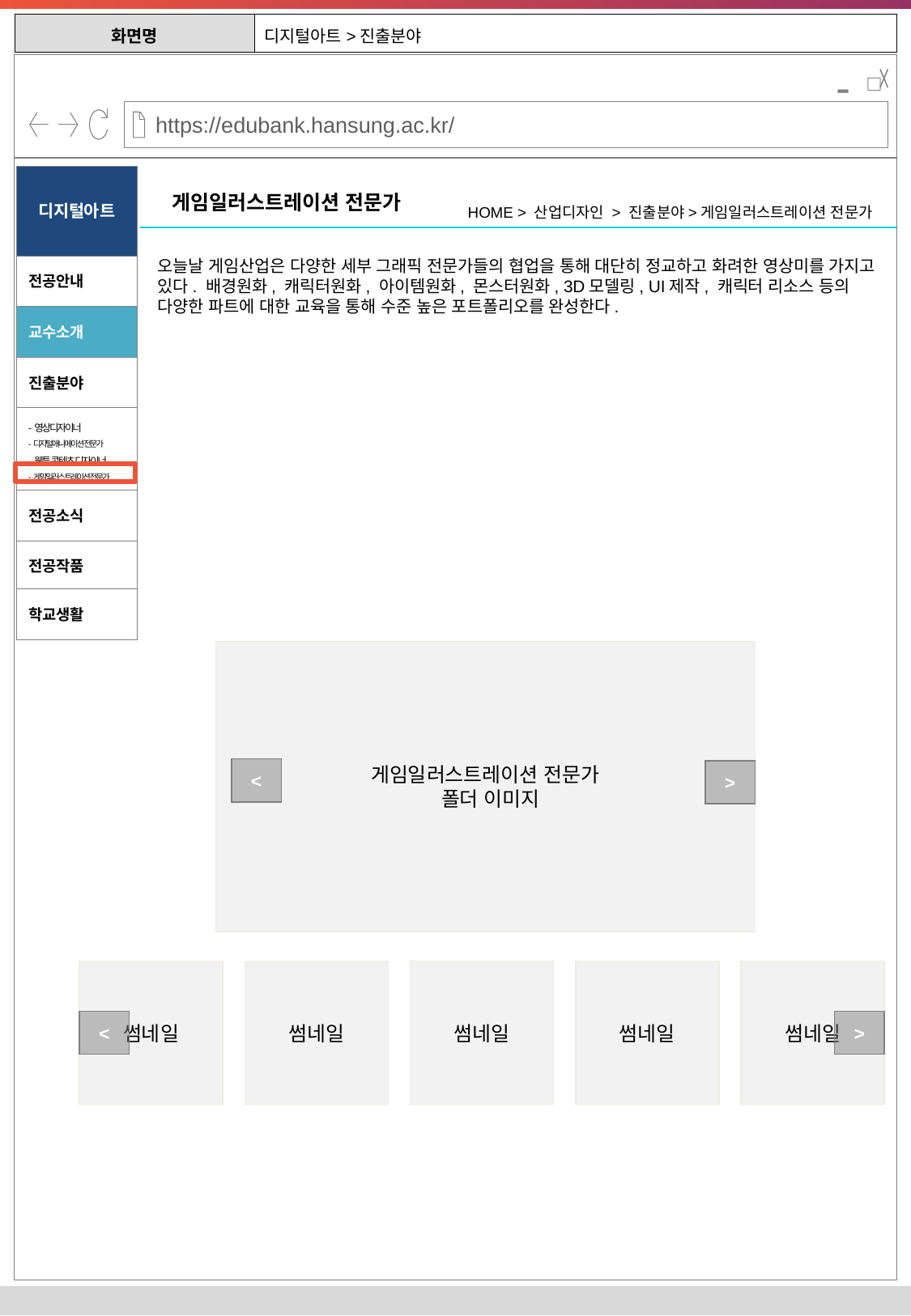

| 화면명 | 디지털아트>진출분야 |
| --- | --- |
-
디지털아트
게임일러스트레이션 전문가
HOME > 산업디자인 > 진출분야>게임일러스트레이션 전문가
오늘날 게임산업은 다양한 세부 그래픽 전문가들의 협업을 통해 대단히 정교하고 화려한 영상미를 가지고 있다. 배경원화, 캐릭터원화, 아이템원화, 몬스터원화, 3D모델링, UI제작, 캐릭터 리소스 등의 다양한 파트에 대한 교육을 통해 수준 높은 포트폴리오를 완성한다.
전공안내
교수소개
진출분야
-영상디자이너
-디지털애니메이션 전문가
-웹툰∙콘텐츠 디자이너
-게임일러스트레이션 전문가

전공소식
전공작품
학교생활
게임일러스트레이션 전문가
 폴더 이미지
<
>
썸네일
썸네일
썸네일
썸네일
썸네일
<
>